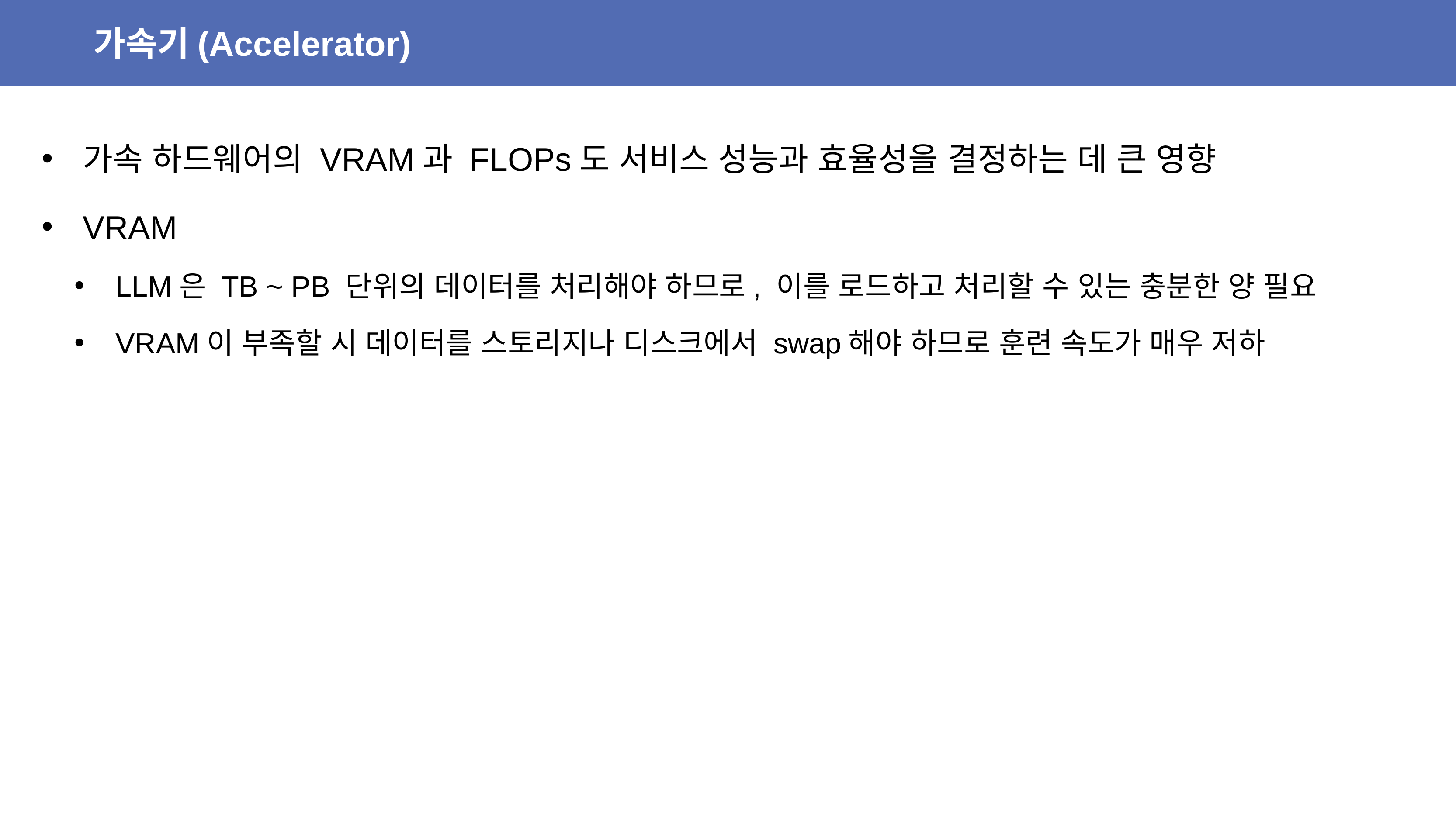

가속기(Accelerator)
가속 하드웨어의 VRAM과 FLOPs도 서비스 성능과 효율성을 결정하는 데 큰 영향
VRAM
LLM은 TB ~ PB 단위의 데이터를 처리해야 하므로, 이를 로드하고 처리할 수 있는 충분한 양 필요
VRAM이 부족할 시 데이터를 스토리지나 디스크에서 swap해야 하므로 훈련 속도가 매우 저하